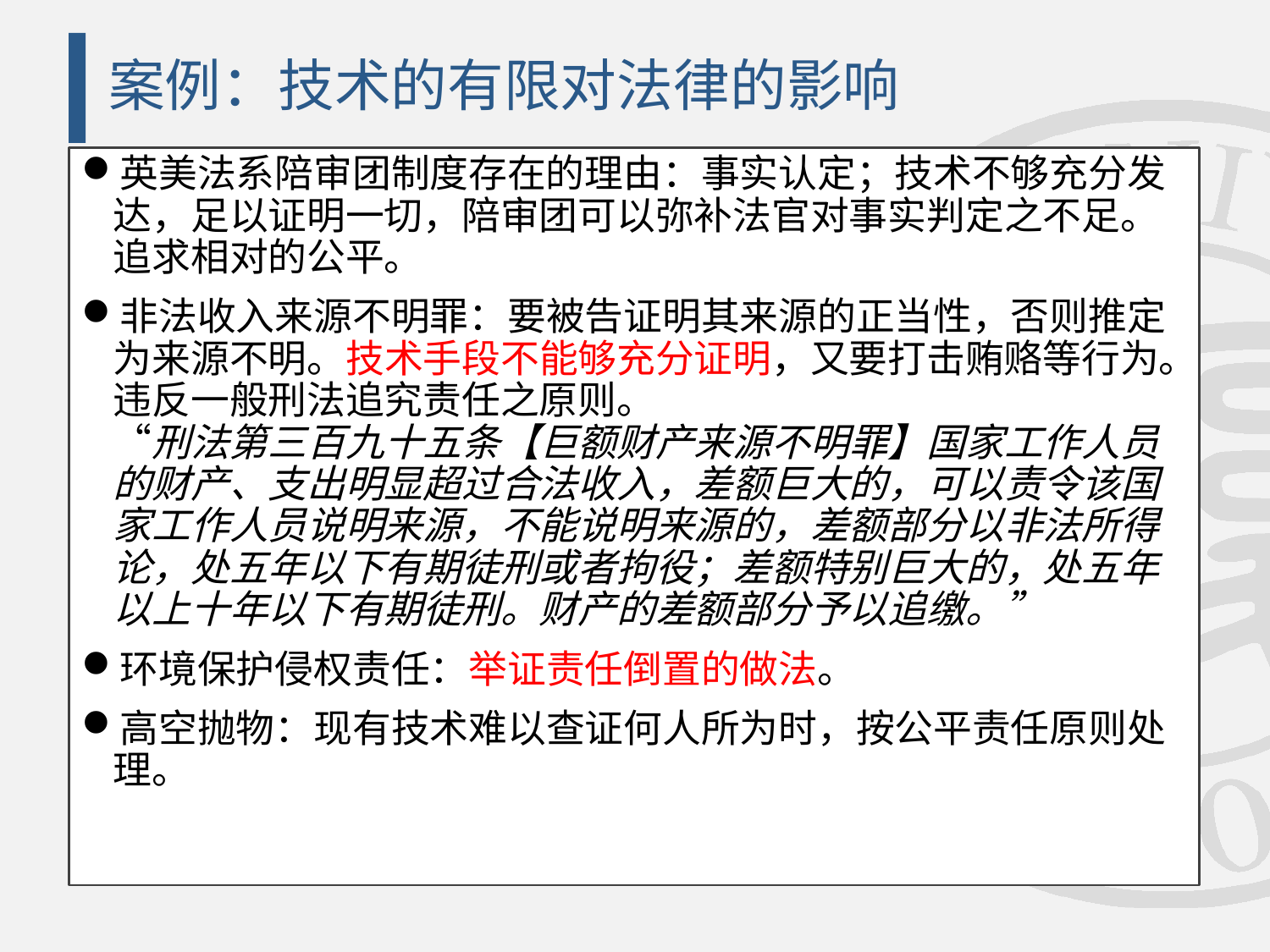

# 案例：技术的有限对法律的影响
英美法系陪审团制度存在的理由：事实认定；技术不够充分发达，足以证明一切，陪审团可以弥补法官对事实判定之不足。追求相对的公平。
非法收入来源不明罪：要被告证明其来源的正当性，否则推定为来源不明。技术手段不能够充分证明，又要打击贿赂等行为。违反一般刑法追究责任之原则。
“刑法第三百九十五条【巨额财产来源不明罪】国家工作人员的财产、支出明显超过合法收入，差额巨大的，可以责令该国家工作人员说明来源，不能说明来源的，差额部分以非法所得论，处五年以下有期徒刑或者拘役；差额特别巨大的，处五年以上十年以下有期徒刑。财产的差额部分予以追缴。”
环境保护侵权责任：举证责任倒置的做法。
高空抛物：现有技术难以查证何人所为时，按公平责任原则处理。